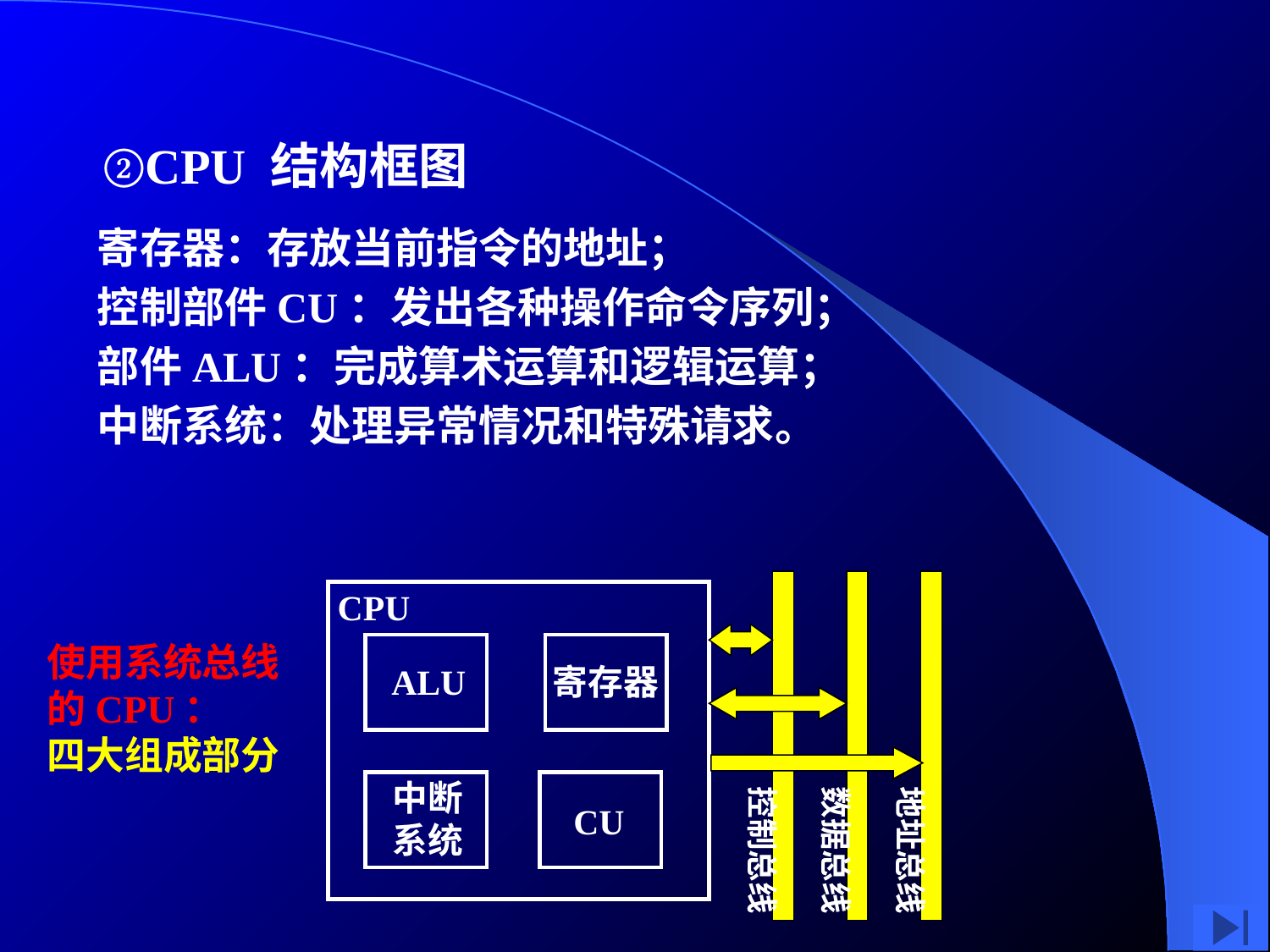

②CPU 结构框图

寄存器：存放当前指令的地址；
控制部件CU：发出各种操作命令序列；
部件ALU：完成算术运算和逻辑运算；
中断系统：处理异常情况和特殊请求。

CPU

控制总线
数据总线
地址总线
使用系统总线的CPU：
四大组成部分

ALU

寄存器
 中断
 系统

CU